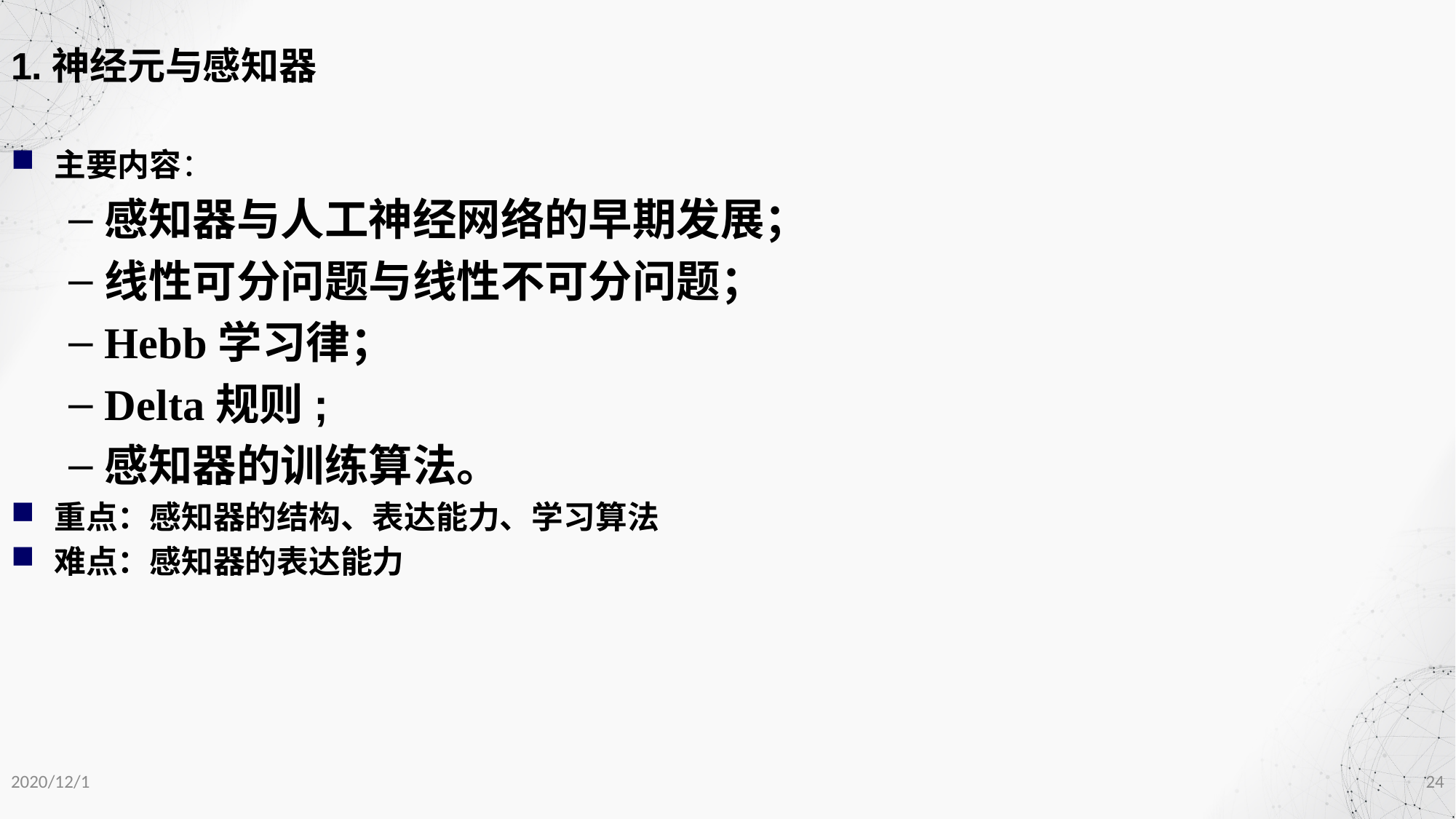

1.神经元与感知器
主要内容：
感知器与人工神经网络的早期发展；
线性可分问题与线性不可分问题；
Hebb学习律；
Delta规则;
感知器的训练算法。
重点：感知器的结构、表达能力、学习算法
难点：感知器的表达能力
2020/12/1
24